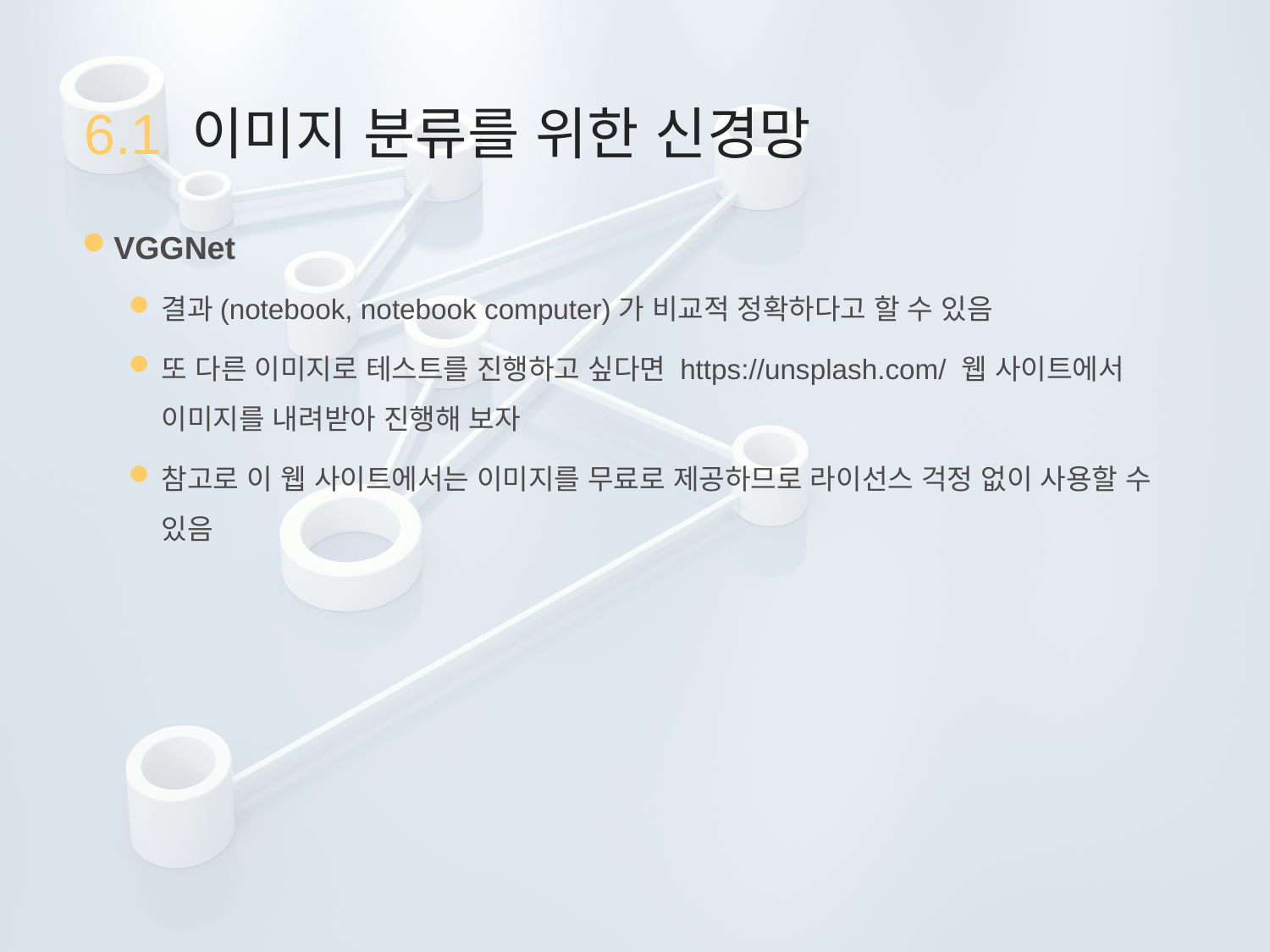

# 6.1 이미지 분류를 위한 신경망
VGGNet
결과(notebook, notebook computer)가 비교적 정확하다고 할 수 있음
또 다른 이미지로 테스트를 진행하고 싶다면 https://unsplash.com/ 웹 사이트에서 이미지를 내려받아 진행해 보자
참고로 이 웹 사이트에서는 이미지를 무료로 제공하므로 라이선스 걱정 없이 사용할 수 있음